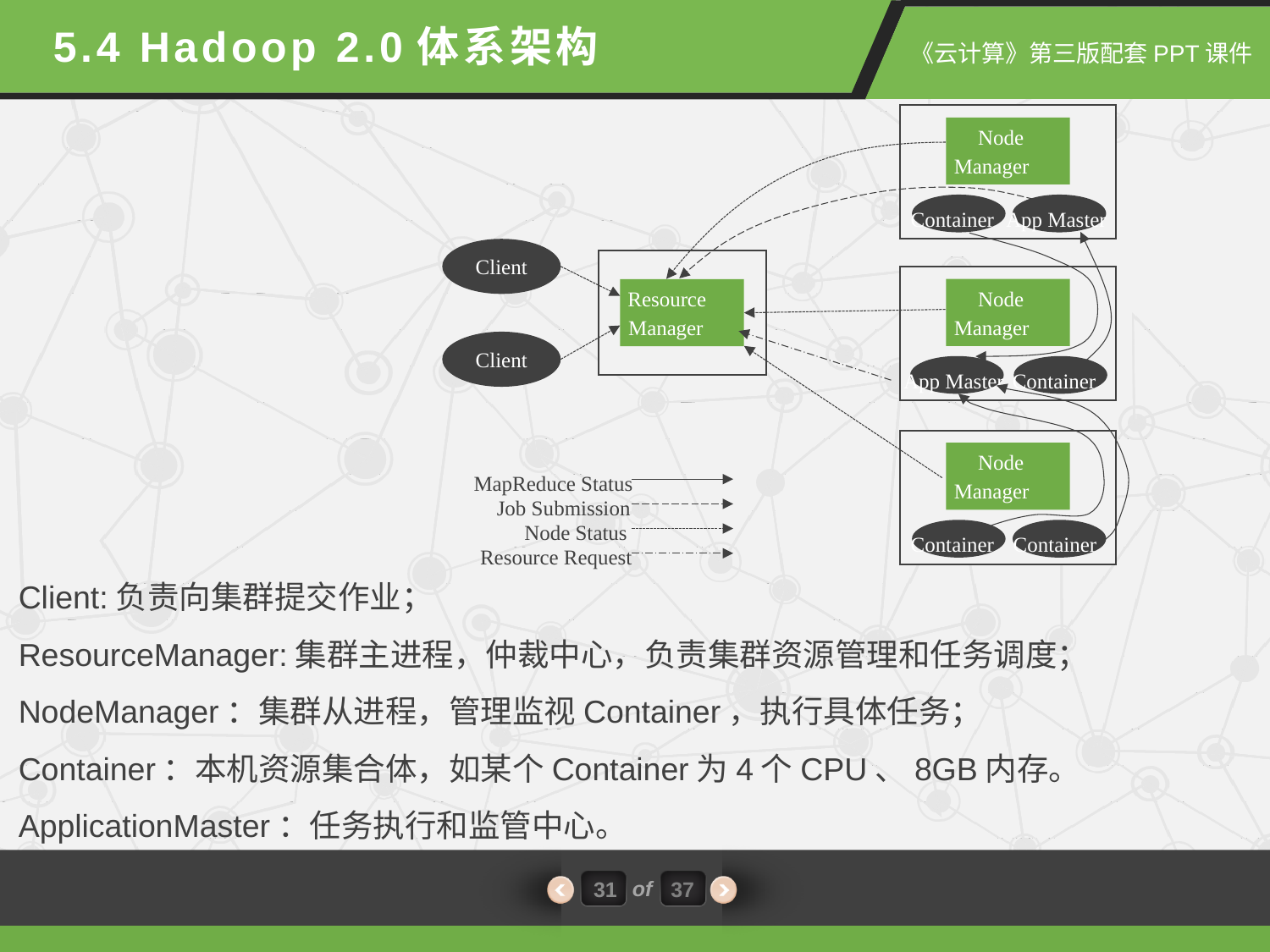

5.4 Hadoop 2.0体系架构

Node

Manager

App Master
Container

Client

Node

Resource
Manager
Manager
Client

App Master
Container

Node
MapReduce Status
Manager
Job Submission
Node Status

Container
Container
Resource Request
Client:负责向集群提交作业；
ResourceManager:集群主进程，仲裁中心，负责集群资源管理和任务调度；
NodeManager：集群从进程，管理监视Container，执行具体任务；
Container：本机资源集合体，如某个Container为4个CPU、8GB内存。
ApplicationMaster：任务执行和监管中心。
31